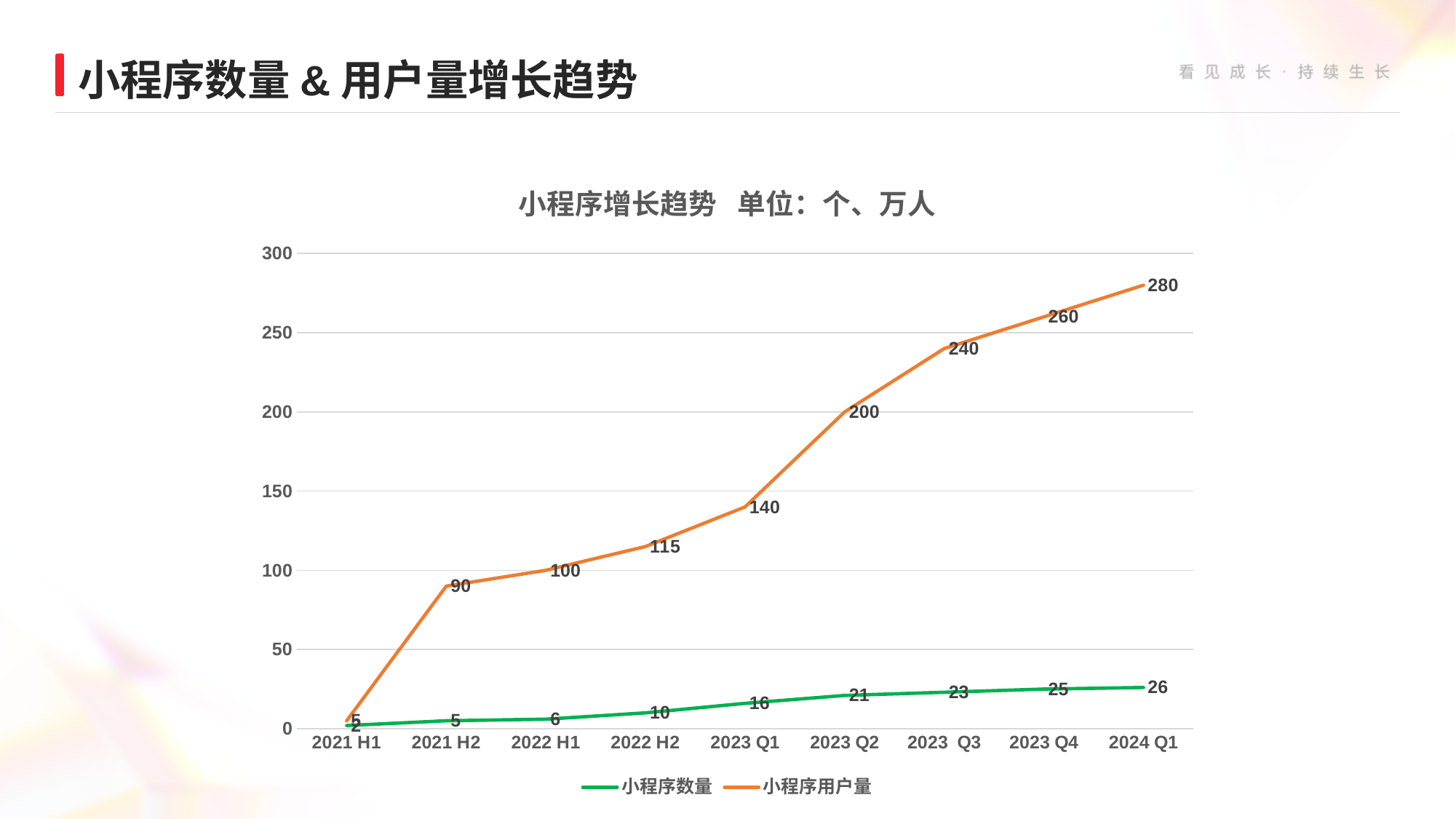

小程序数量&用户量增长趋势

### Chart: 小程序增长趋势   单位：个、万人

| Category | 小程序数量 | 小程序用户量 |
|---|---|---|
| 2021 H1 | 2.0 | 5.0 |
| 2021 H2 | 5.0 | 90.0 |
| 2022 H1 | 6.0 | 100.0 |
| 2022 H2 | 10.0 | 115.0 |
| 2023 Q1 | 16.0 | 140.0 |
| 2023 Q2 | 21.0 | 200.0 |
| 2023  Q3 | 23.0 | 240.0 |
| 2023 Q4 | 25.0 | 260.0 |
| 2024 Q1 | 26.0 | 280.0 |